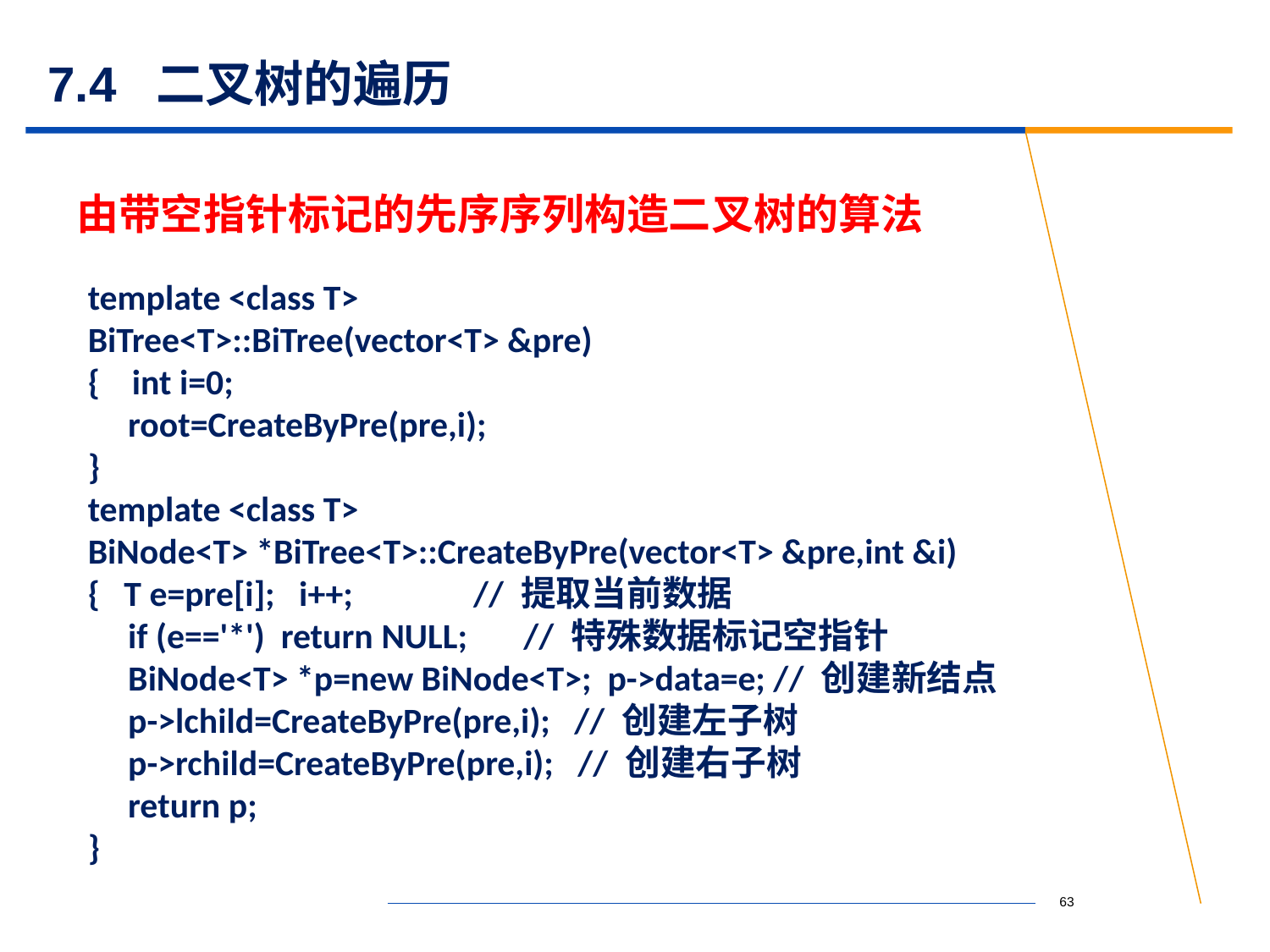

# 7.4  二叉树的遍历
由带空指针标记的先序序列构造二叉树的算法
template <class T>
BiTree<T>::BiTree(vector<T> &pre)
{    int i=0;
     root=CreateByPre(pre,i);
}
template <class T>
BiNode<T> *BiTree<T>::CreateByPre(vector<T> &pre,int &i)
{   T e=pre[i];   i++;               // 提取当前数据
     if (e=='*')  return NULL;       // 特殊数据标记空指针
     BiNode<T> *p=new BiNode<T>;  p->data=e; // 创建新结点
     p->lchild=CreateByPre(pre,i);   // 创建左子树
     p->rchild=CreateByPre(pre,i);   // 创建右子树
     return p;
}